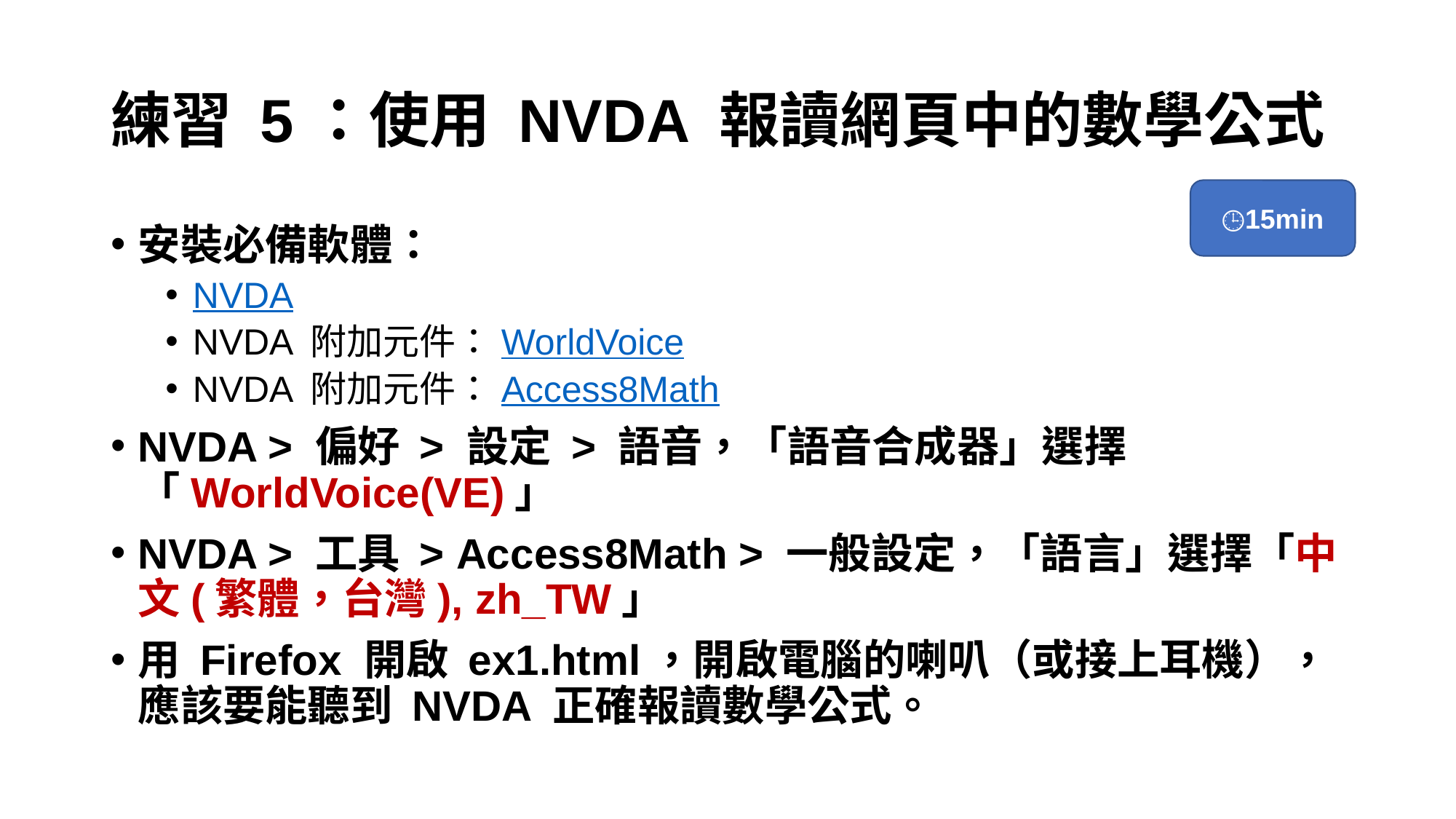

# 練習 5：使用 NVDA 報讀網頁中的數學公式
🕒15min
安裝必備軟體：
NVDA
NVDA 附加元件：WorldVoice
NVDA 附加元件：Access8Math
NVDA > 偏好 > 設定 > 語音，「語音合成器」選擇「WorldVoice(VE)」
NVDA > 工具 > Access8Math > 一般設定，「語言」選擇「中文(繁體，台灣), zh_TW」
用 Firefox 開啟 ex1.html，開啟電腦的喇叭（或接上耳機），應該要能聽到 NVDA 正確報讀數學公式。